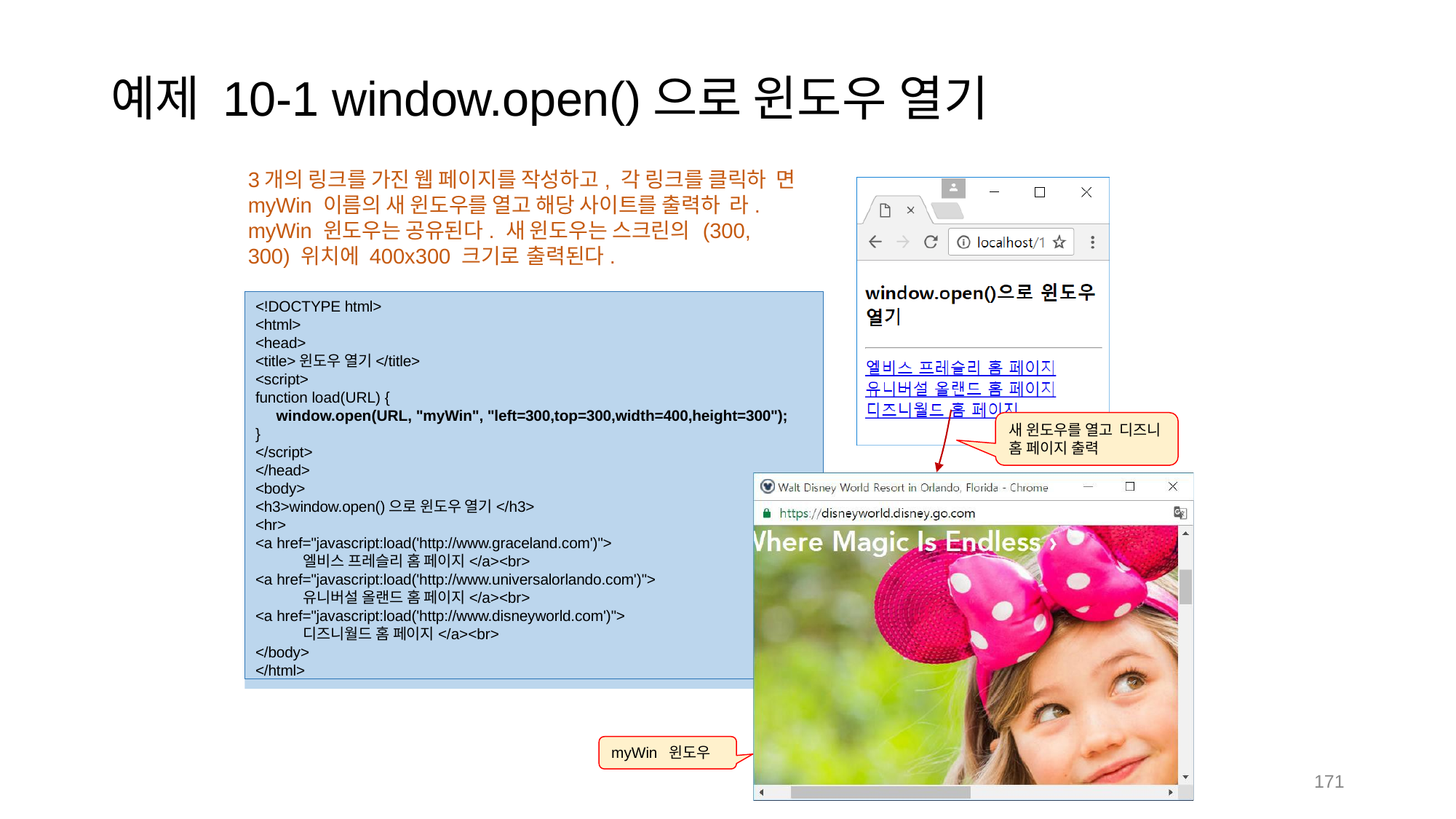

# 예제 10-1 window.open()으로 윈도우 열기
3개의 링크를 가진 웹 페이지를 작성하고, 각 링크를 클릭하  면 myWin 이름의 새 윈도우를 열고 해당 사이트를 출력하  라. myWin 윈도우는 공유된다. 새 윈도우는 스크린의 (300,
300) 위치에 400x300 크기로 출력된다.

<!DOCTYPE html>
<html>
<head>
<title>윈도우 열기</title>
<script>
function load(URL) {
window.open(URL, "myWin", "left=300,top=300,width=400,height=300");
}
</script>
</head>
<body>
<h3>window.open()으로 윈도우 열기</h3>
<hr>
<a href="javascript:load('http://www.graceland.com')">
엘비스 프레슬리 홈 페이지</a><br>
<a href="javascript:load('http://www.universalorlando.com')">
유니버설 올랜드 홈 페이지</a><br>
<a href="javascript:load('http://www.disneyworld.com')">
디즈니월드 홈 페이지</a><br>
</body>
</html>

새 윈도우를 열고  디즈니 홈 페이지 출력

myWin 윈도우
171